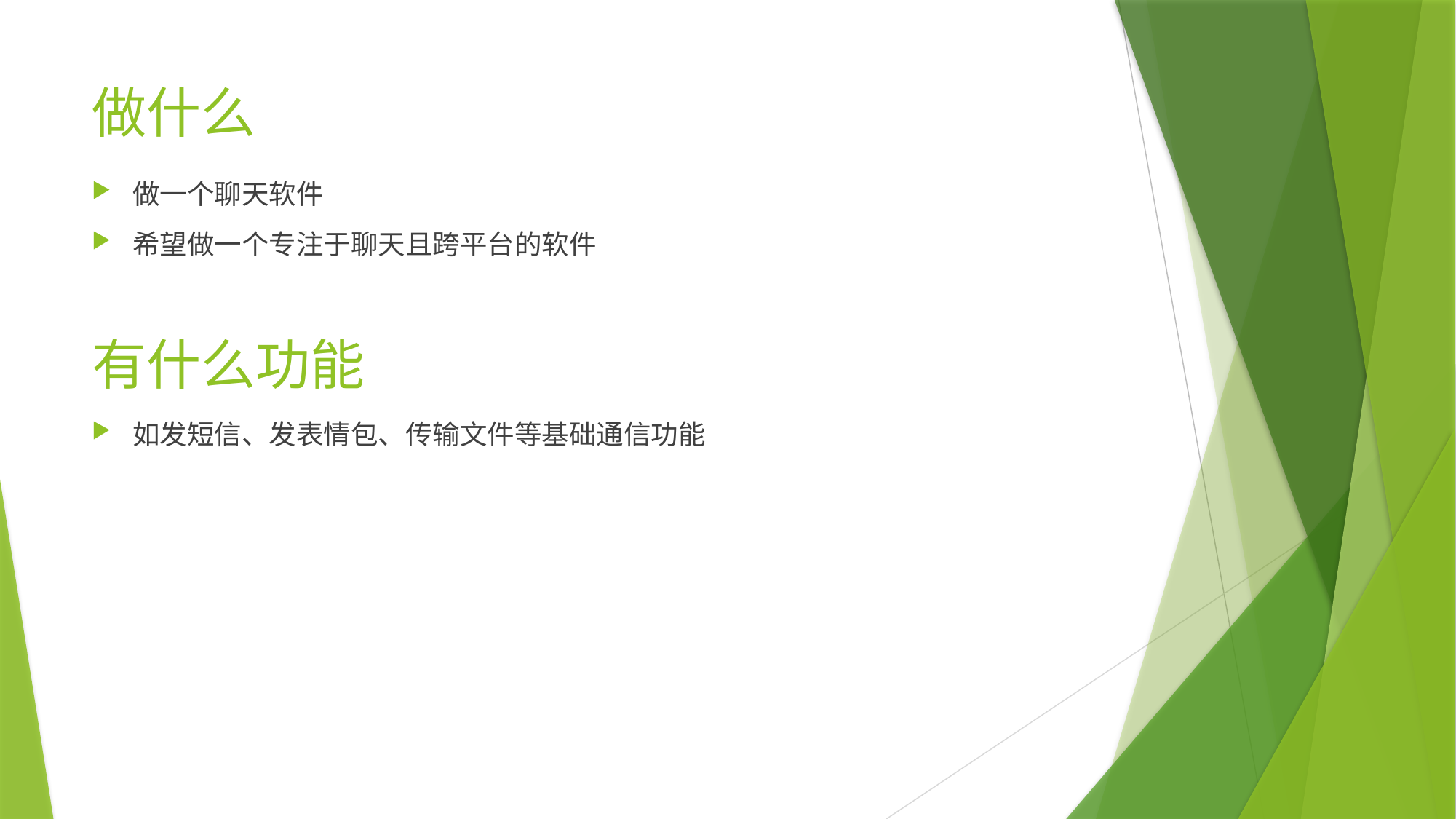

# 做什么
做一个聊天软件
希望做一个专注于聊天且跨平台的软件

有什么功能
如发短信、发表情包、传输文件等基础通信功能